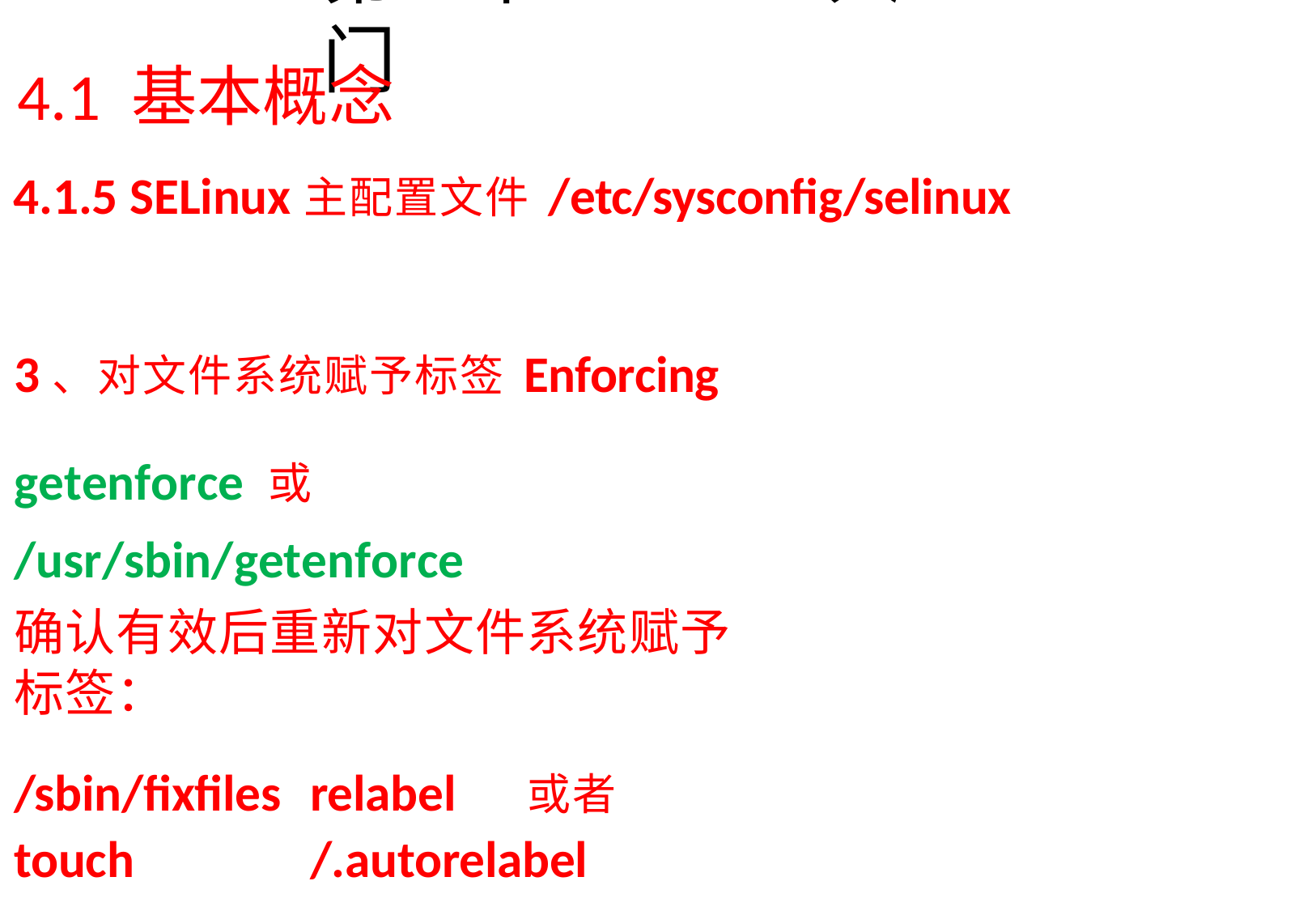

# 第4章SELinux入门
4.1 基本概念
4.1.5 SELinux主配置文件/etc/sysconfig/selinux

3、对文件系统赋予标签Enforcing  getenforce 或 /usr/sbin/getenforce
确认有效后重新对文件系统赋予标签：
/sbin/fixfiles	relabel	或者	touch	/.autorelabel
#因为Linux启动时发现根目录下有cd .autorelabel文件就会 对整个文件系统进行标记。

然后
reboot，你就在Secure的Linux环境下工作了。